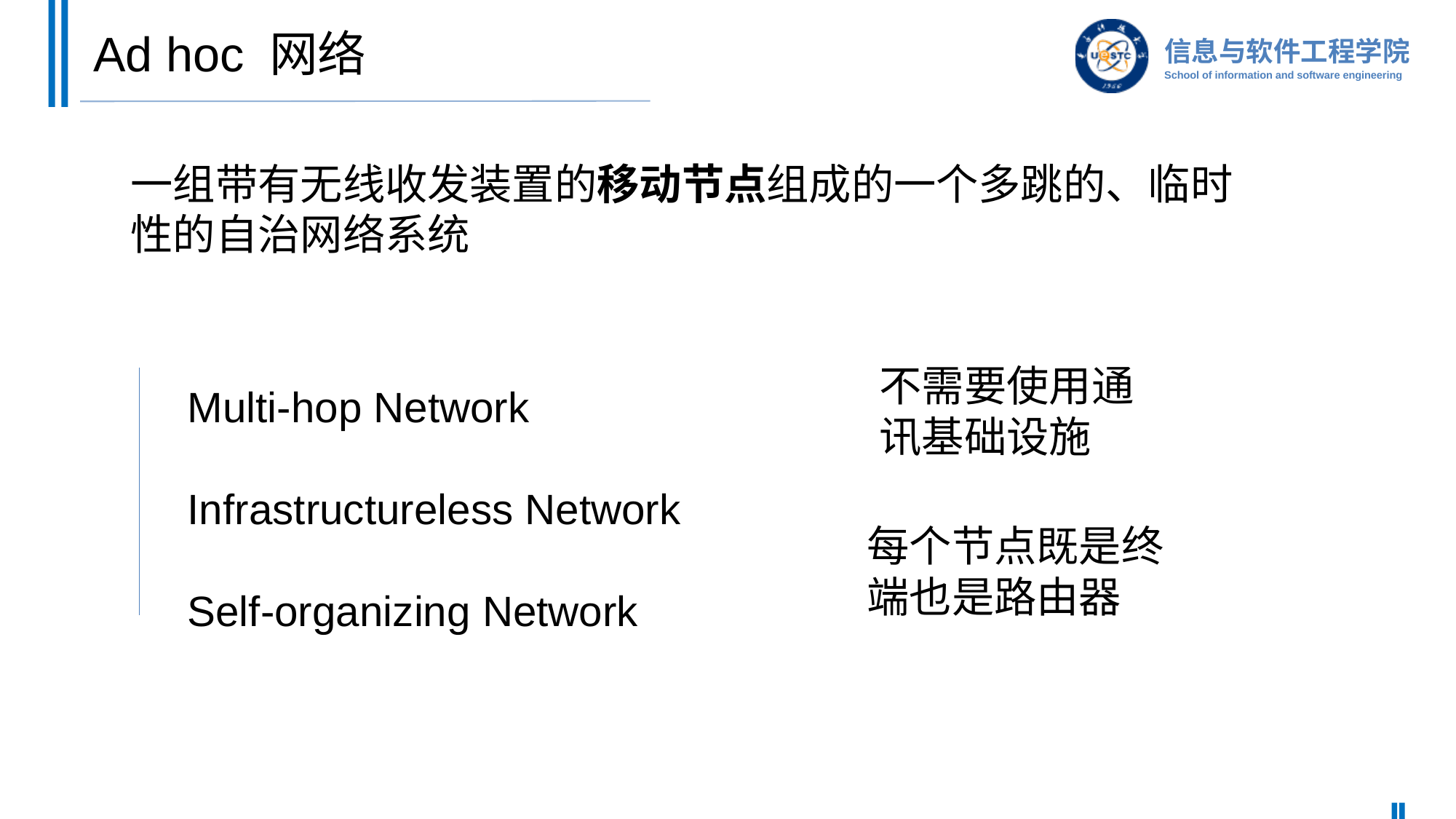

# Ad hoc 网络
一组带有无线收发装置的移动节点组成的一个多跳的、临时性的自治网络系统
Multi-hop Network
Infrastructureless Network
Self-organizing Network
不需要使用通讯基础设施
每个节点既是终端也是路由器